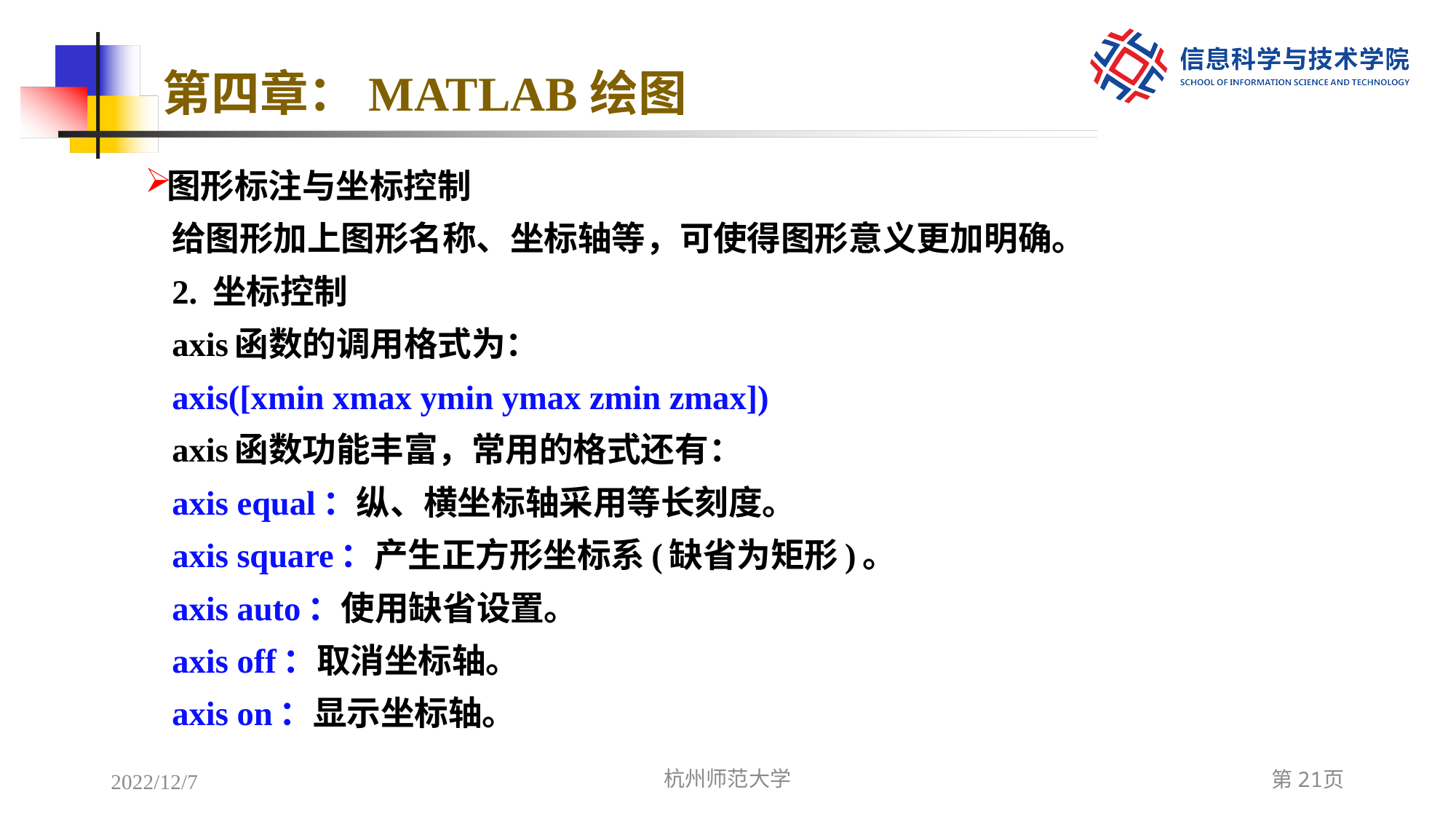

# 第四章：MATLAB绘图
图形标注与坐标控制
给图形加上图形名称、坐标轴等，可使得图形意义更加明确。
2. 坐标控制
axis函数的调用格式为：
axis([xmin xmax ymin ymax zmin zmax])
axis函数功能丰富，常用的格式还有：
axis equal：纵、横坐标轴采用等长刻度。
axis square：产生正方形坐标系(缺省为矩形)。
axis auto：使用缺省设置。
axis off：取消坐标轴。
axis on：显示坐标轴。
2022/12/7
杭州师范大学
第21页